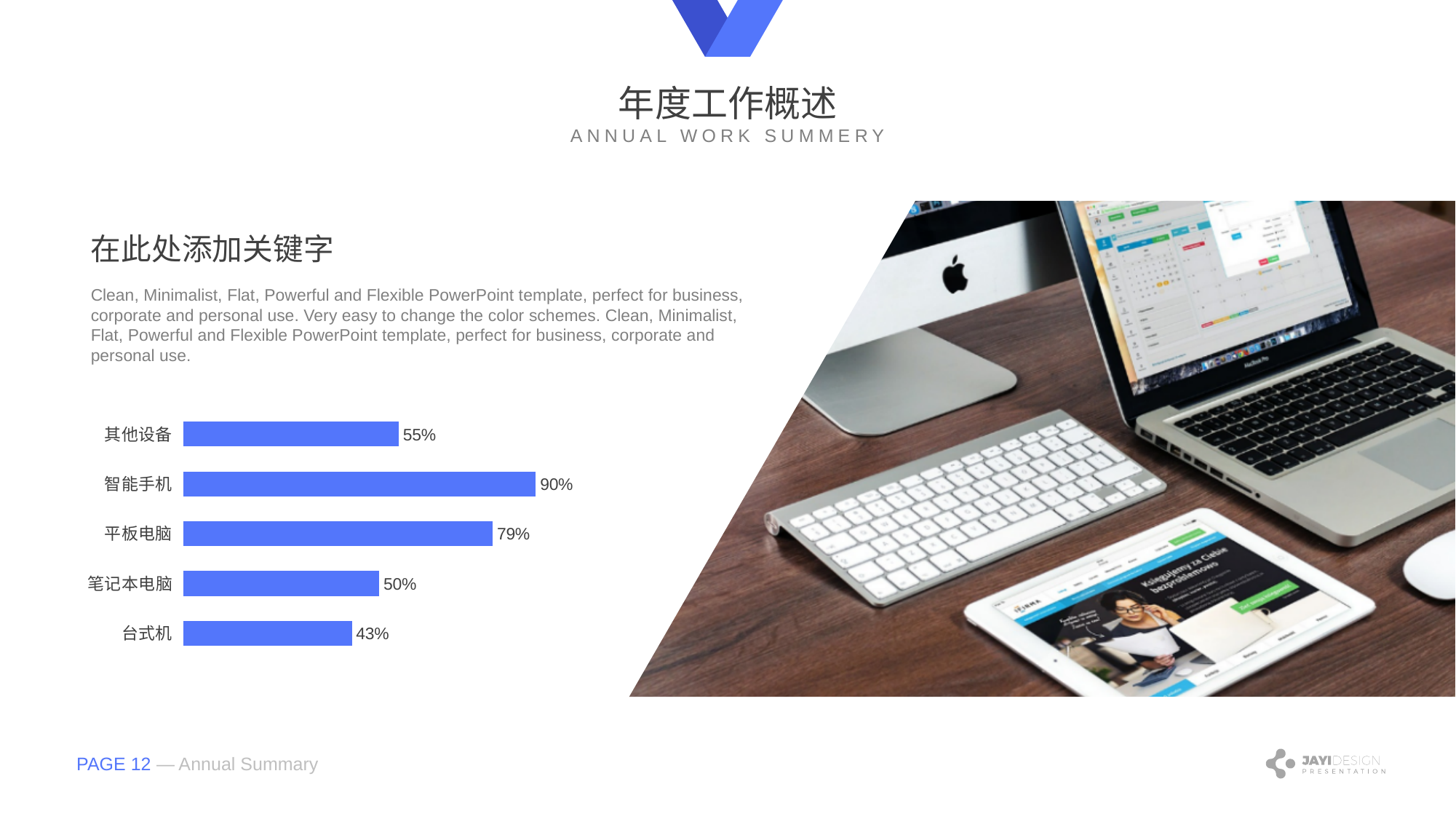

年度工作概述
ANNUAL WORK SUMMERY

e7d195523061f1c0cef09ac28eaae964ec9988a5cce77c8b8C1E4685C6E6B40CD7615480512384A61EE159C6FE0045D14B61E85D0A95589D558B81FFC809322ACC20DC2254D928200A3EA0841B8B1814961BE795024DFDEF45878460D5EEC04B3DB4C246007153409DEDE37CA726A66AF19B77CE744E11CADCFB09B3408DEC1F688348922E38CCEE
在此处添加关键字
Clean, Minimalist, Flat, Powerful and Flexible PowerPoint template, perfect for business, corporate and personal use. Very easy to change the color schemes. Clean, Minimalist, Flat, Powerful and Flexible PowerPoint template, perfect for business, corporate and personal use.

### Chart

| Category | 销售额 |
|---|---|
| 台式机 | 0.43 |
| 笔记本电脑 | 0.5 |
| 平板电脑 | 0.79 |
| 智能手机 | 0.9 |
| 其他设备 | 0.55 |